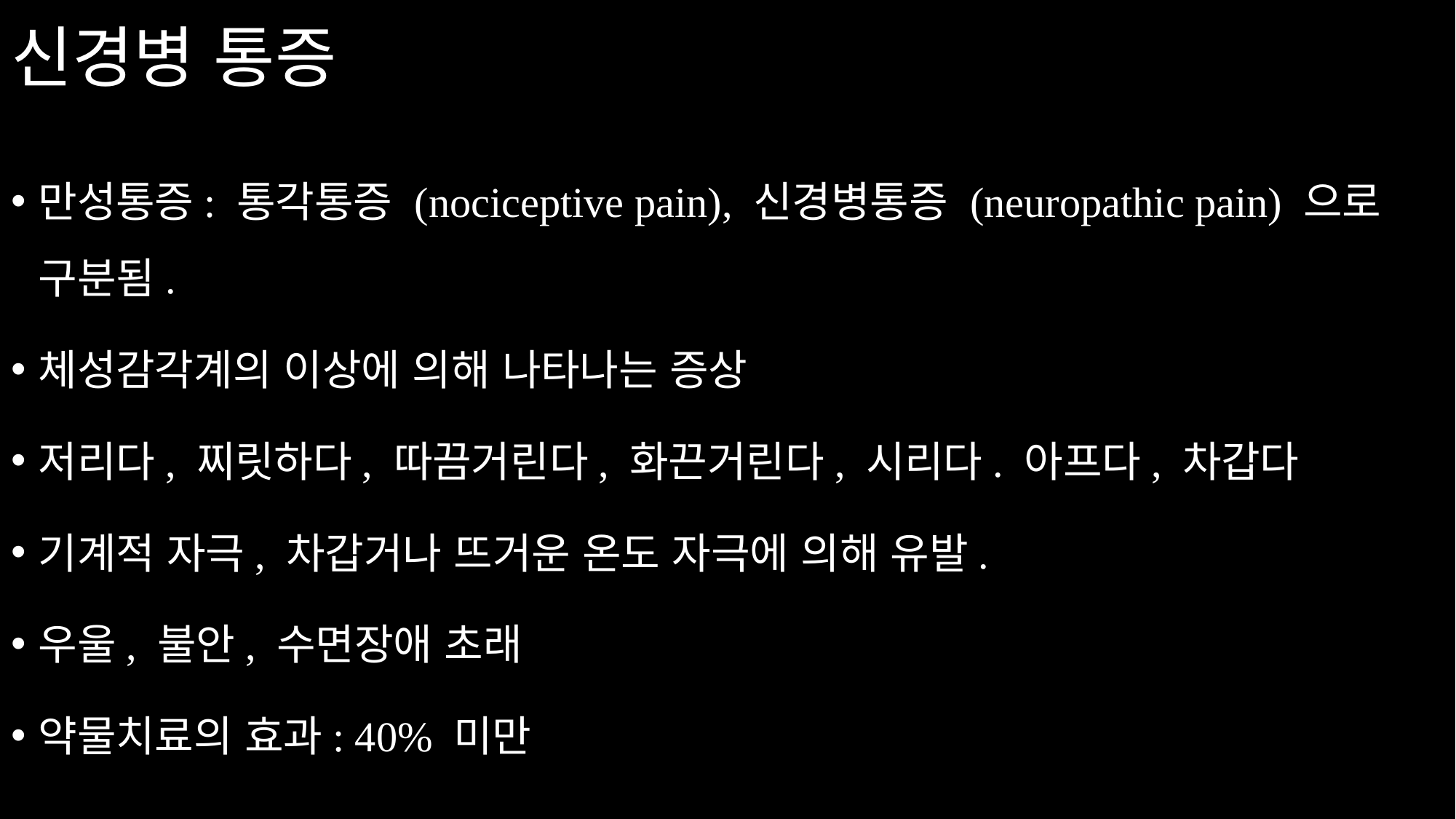

# 신경병 통증
만성통증: 통각통증 (nociceptive pain), 신경병통증 (neuropathic pain) 으로 구분됨.
체성감각계의 이상에 의해 나타나는 증상
저리다, 찌릿하다, 따끔거린다, 화끈거린다, 시리다. 아프다, 차갑다
기계적 자극, 차갑거나 뜨거운 온도 자극에 의해 유발.
우울, 불안, 수면장애 초래
약물치료의 효과: 40% 미만